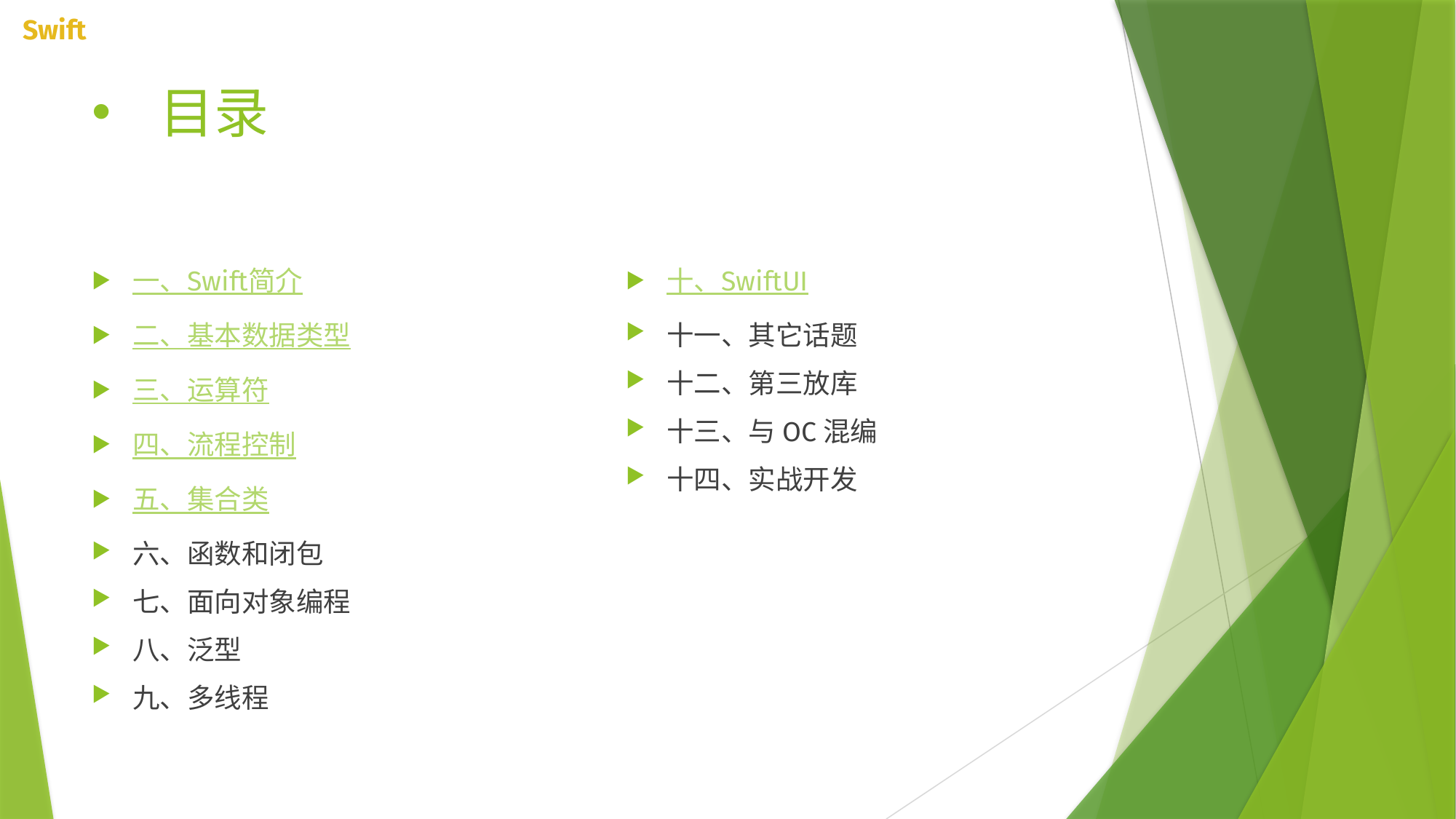

# 目录
一、Swift简介
二、基本数据类型
三、运算符
四、流程控制
五、集合类
六、函数和闭包
七、面向对象编程
八、泛型
九、多线程

十、SwiftUI
十一、其它话题
十二、第三放库
十三、与OC混编
十四、实战开发